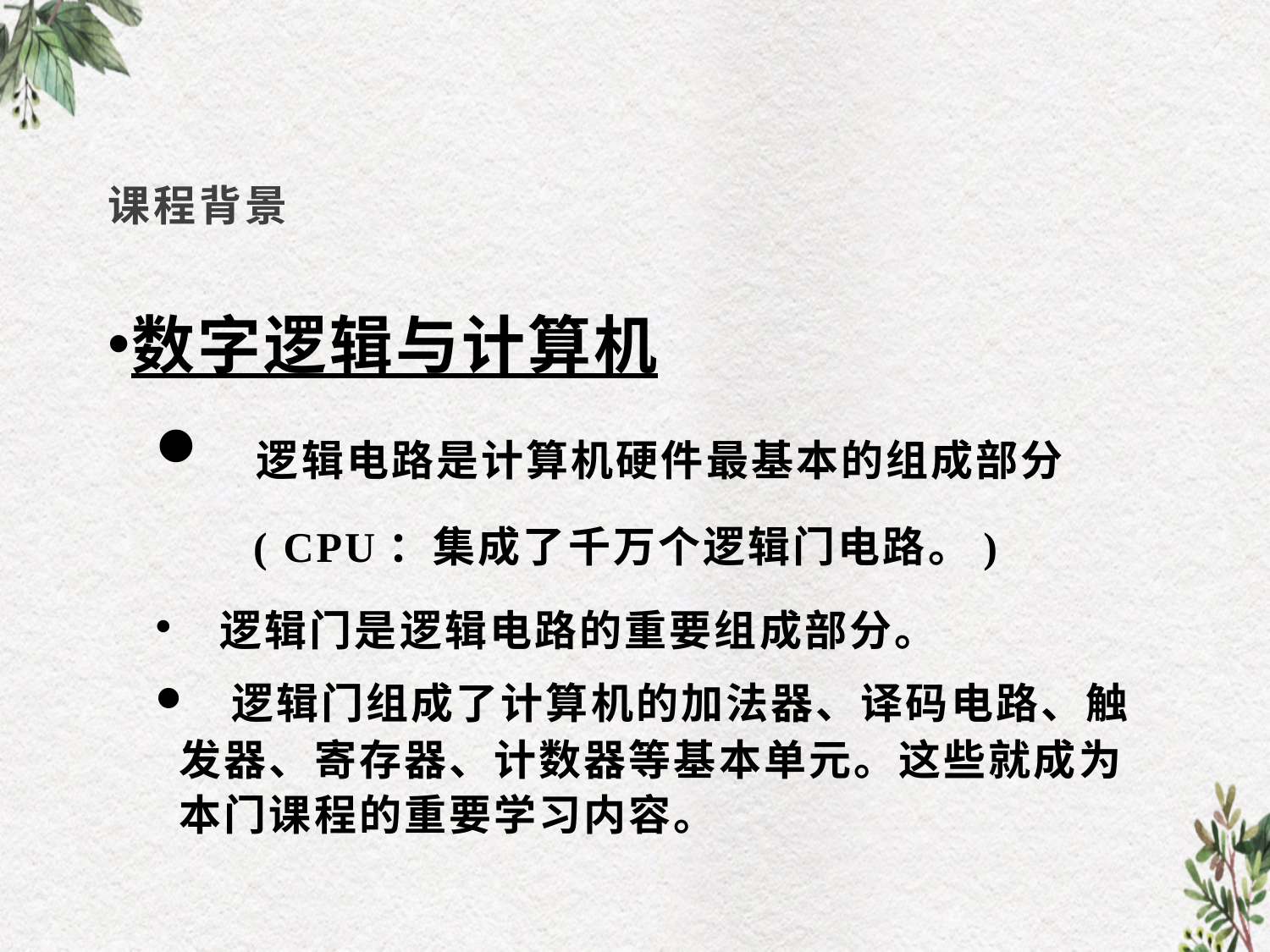

# 课程背景
数字逻辑与计算机
  逻辑电路是计算机硬件最基本的组成部分
           ( CPU：集成了千万个逻辑门电路。)
   逻辑门是逻辑电路的重要组成部分。
   逻辑门组成了计算机的加法器、译码电路、触发器、寄存器、计数器等基本单元。这些就成为本门课程的重要学习内容。